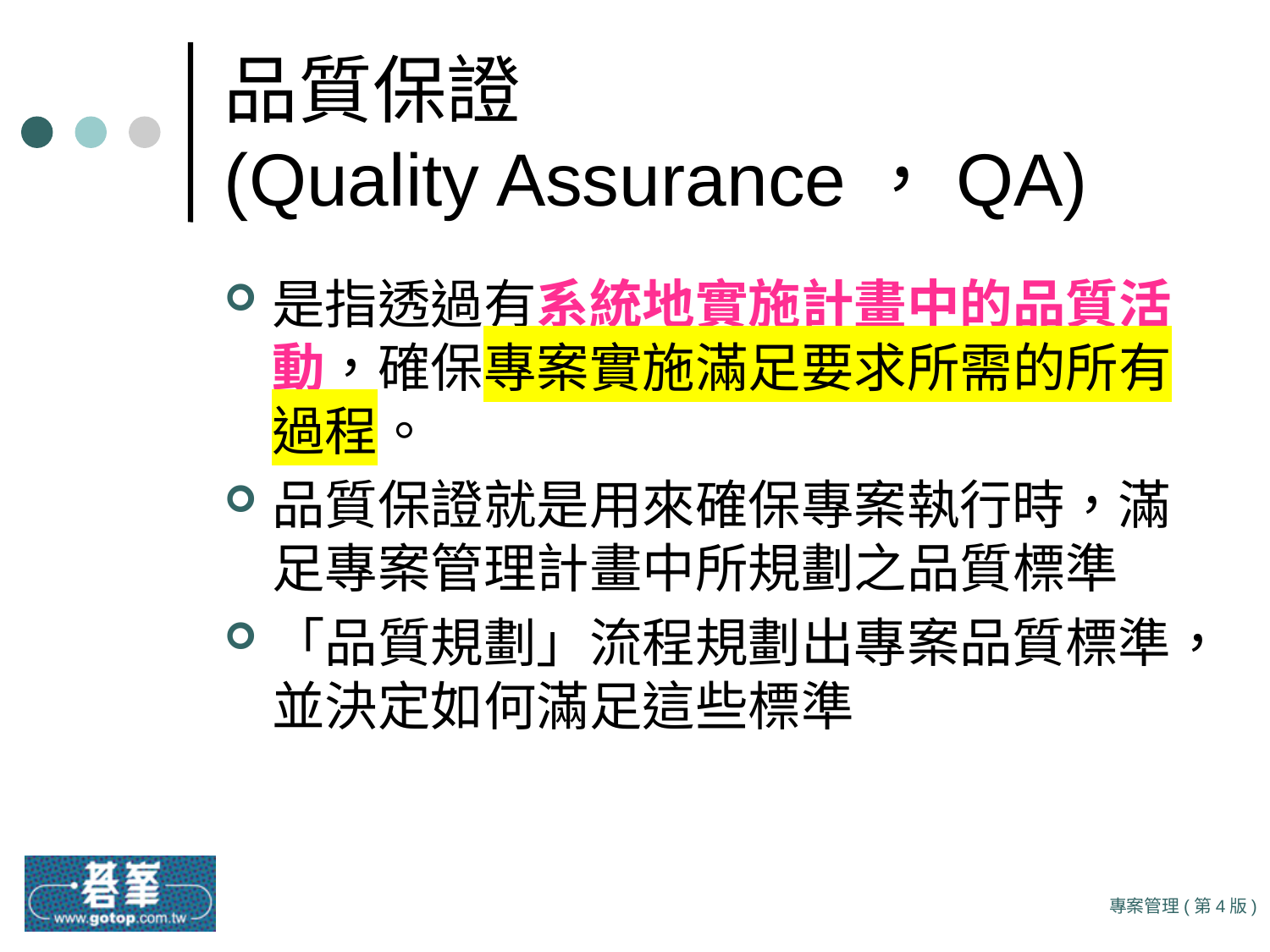

# 品質保證 (Quality Assurance，QA)
是指透過有系統地實施計畫中的品質活動，確保專案實施滿足要求所需的所有過程。
品質保證就是用來確保專案執行時，滿足專案管理計畫中所規劃之品質標準
「品質規劃」流程規劃出專案品質標準，並決定如何滿足這些標準
專案管理(第4版)